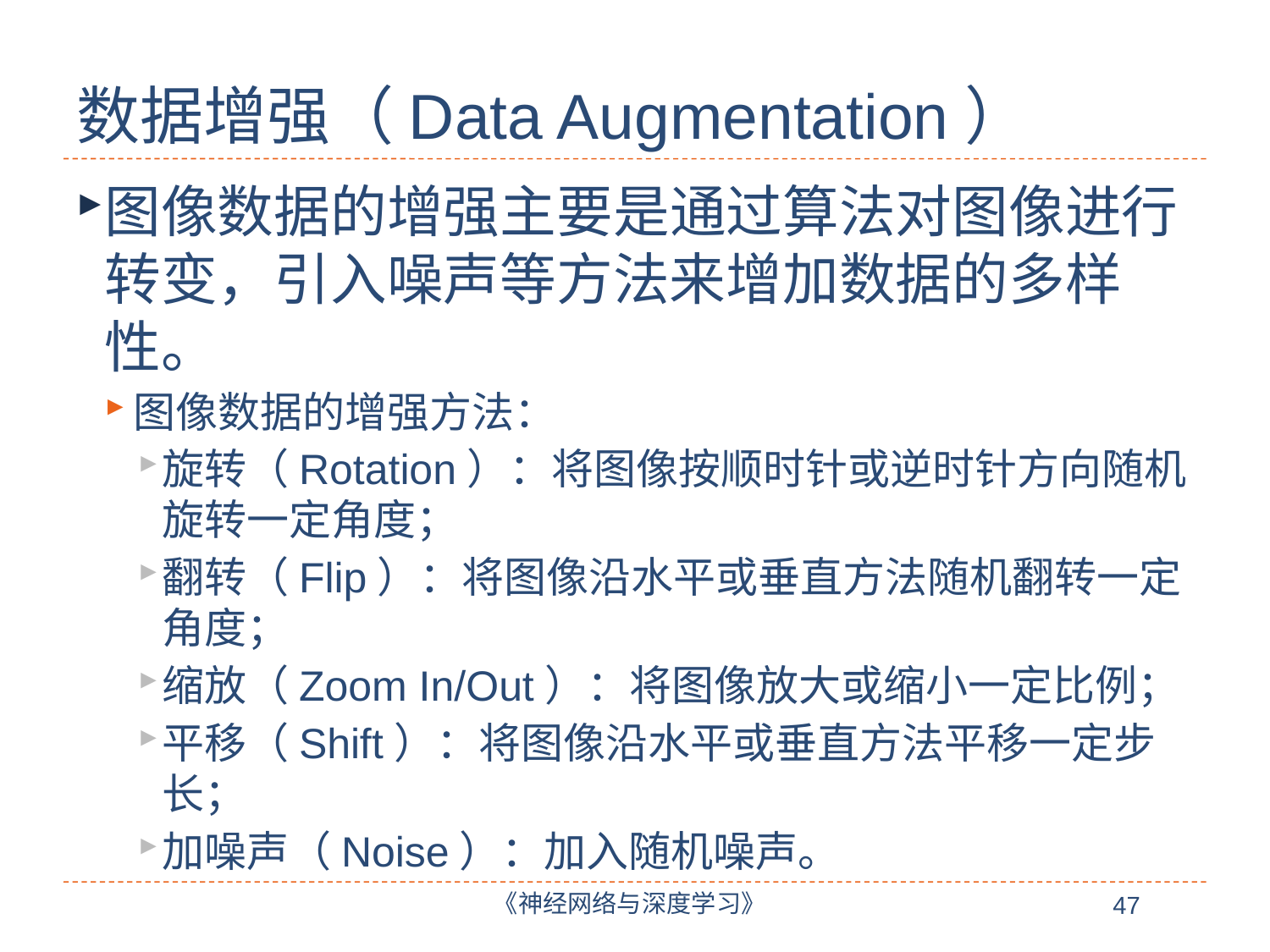

# 数据增强（Data Augmentation）
图像数据的增强主要是通过算法对图像进行转变，引入噪声等方法来增加数据的多样性。
图像数据的增强方法：
旋转（Rotation）：将图像按顺时针或逆时针方向随机旋转一定角度；
翻转（Flip）：将图像沿水平或垂直方法随机翻转一定角度；
缩放（Zoom In/Out）：将图像放大或缩小一定比例；
平移（Shift）：将图像沿水平或垂直方法平移一定步长；
加噪声（Noise）：加入随机噪声。